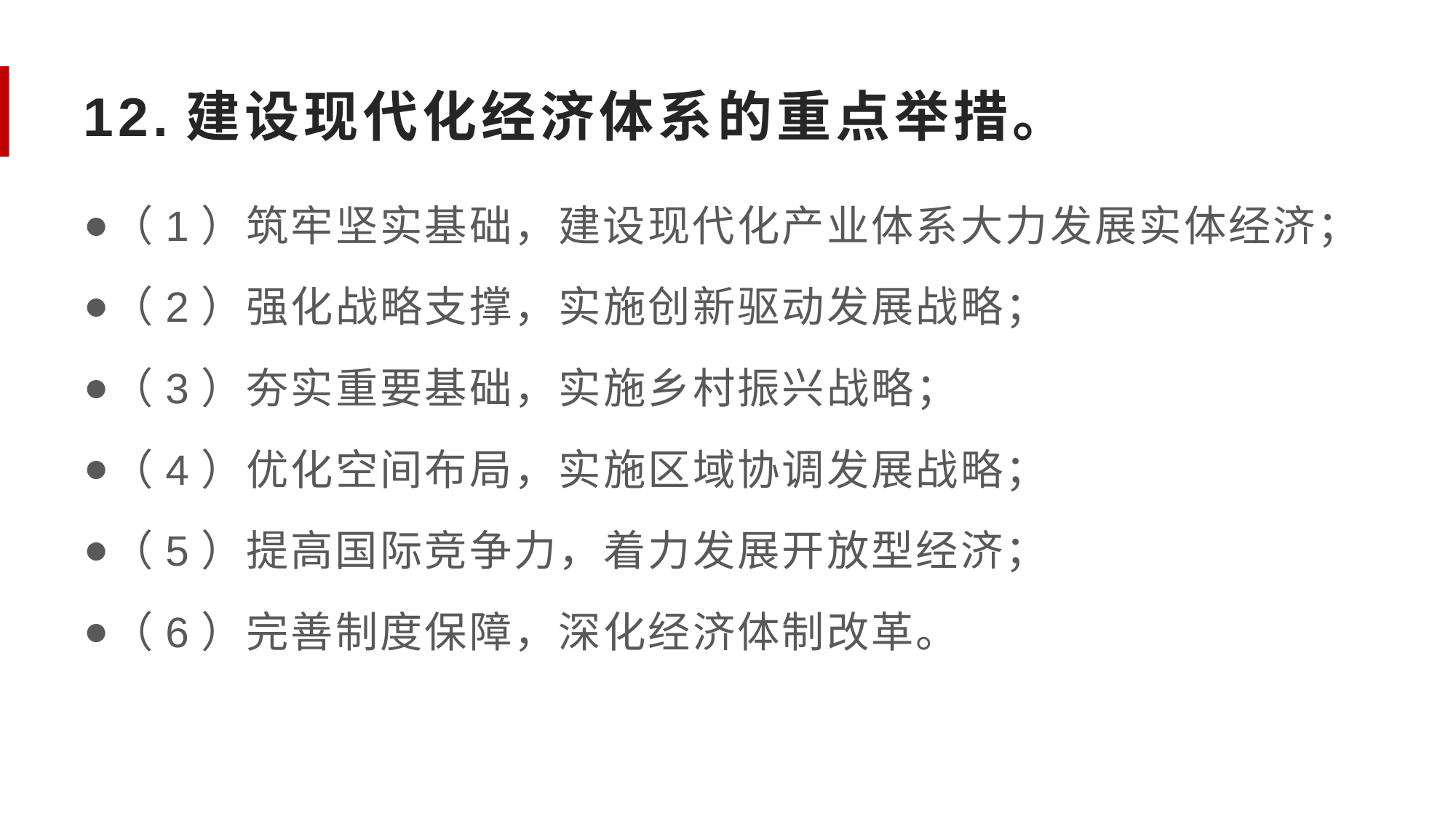

# 12.建设现代化经济体系的重点举措。
（1）筑牢坚实基础，建设现代化产业体系大力发展实体经济；
（2）强化战略支撑，实施创新驱动发展战略；
（3）夯实重要基础，实施乡村振兴战略；
（4）优化空间布局，实施区域协调发展战略；
（5）提高国际竞争力，着力发展开放型经济；
（6）完善制度保障，深化经济体制改革。